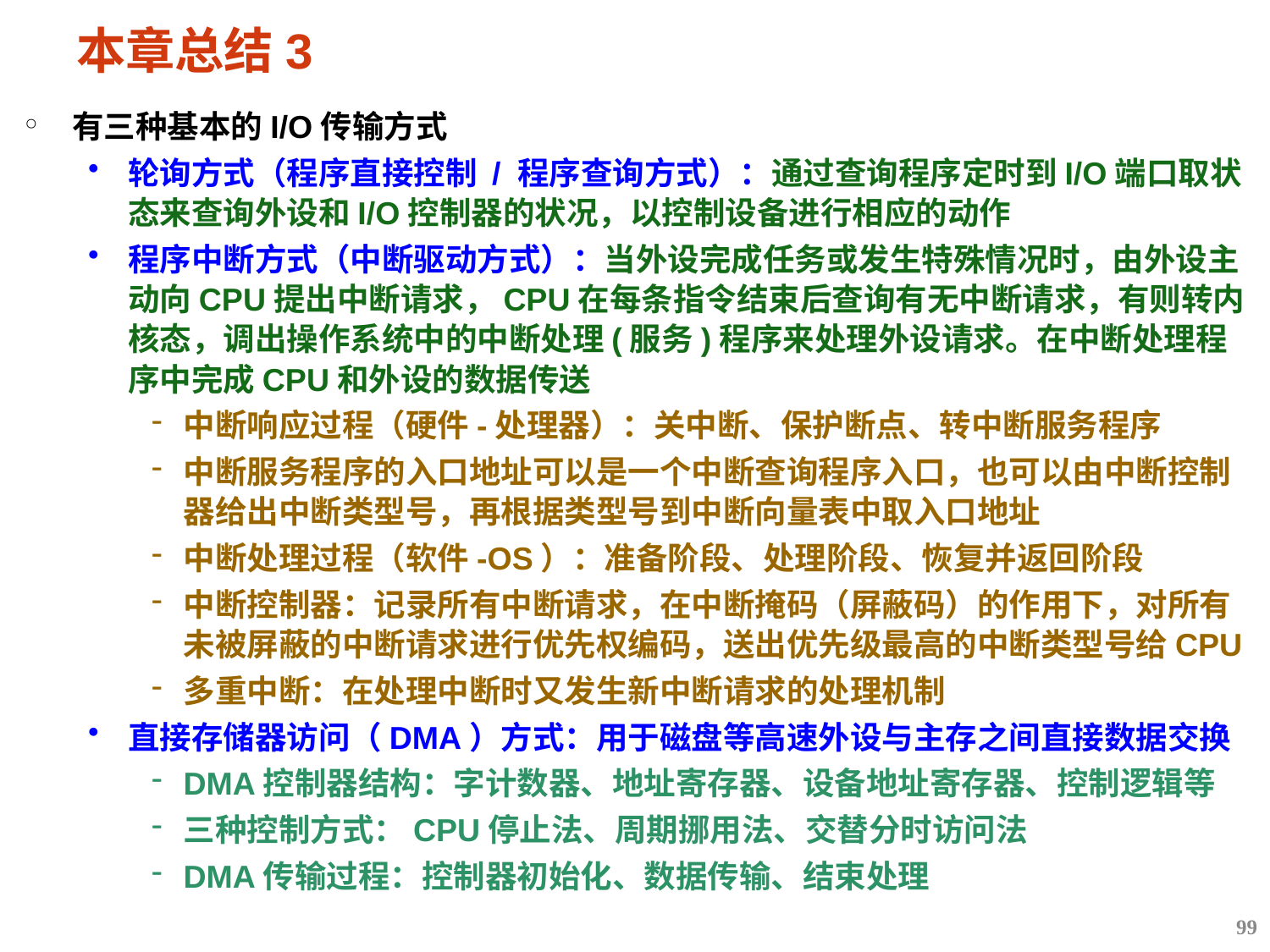

# 本章总结3
有三种基本的I/O传输方式
轮询方式（程序直接控制 / 程序查询方式）：通过查询程序定时到I/O端口取状态来查询外设和I/O控制器的状况，以控制设备进行相应的动作
程序中断方式（中断驱动方式）：当外设完成任务或发生特殊情况时，由外设主动向CPU提出中断请求，CPU在每条指令结束后查询有无中断请求，有则转内核态，调出操作系统中的中断处理(服务)程序来处理外设请求。在中断处理程序中完成CPU和外设的数据传送
中断响应过程（硬件-处理器）：关中断、保护断点、转中断服务程序
中断服务程序的入口地址可以是一个中断查询程序入口，也可以由中断控制器给出中断类型号，再根据类型号到中断向量表中取入口地址
中断处理过程（软件-OS）：准备阶段、处理阶段、恢复并返回阶段
中断控制器：记录所有中断请求，在中断掩码（屏蔽码）的作用下，对所有未被屏蔽的中断请求进行优先权编码，送出优先级最高的中断类型号给CPU
多重中断：在处理中断时又发生新中断请求的处理机制
直接存储器访问（DMA）方式：用于磁盘等高速外设与主存之间直接数据交换
DMA控制器结构：字计数器、地址寄存器、设备地址寄存器、控制逻辑等
三种控制方式：CPU停止法、周期挪用法、交替分时访问法
DMA传输过程：控制器初始化、数据传输、结束处理
99